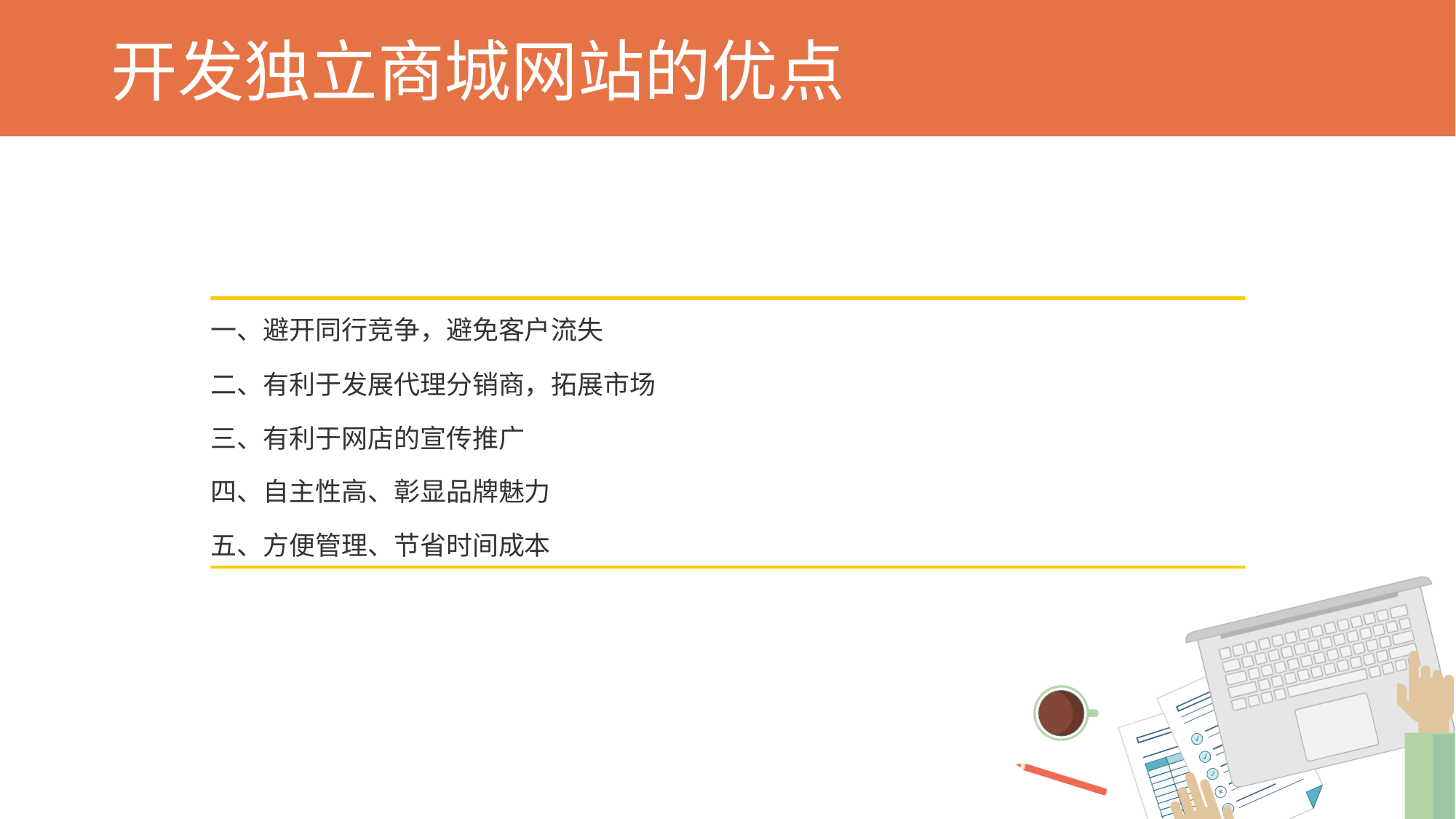

# 开发独立商城网站的优点
一、避开同行竞争，避免客户流失
二、有利于发展代理分销商，拓展市场
三、有利于网店的宣传推广
四、自主性高、彰显品牌魅力
五、方便管理、节省时间成本